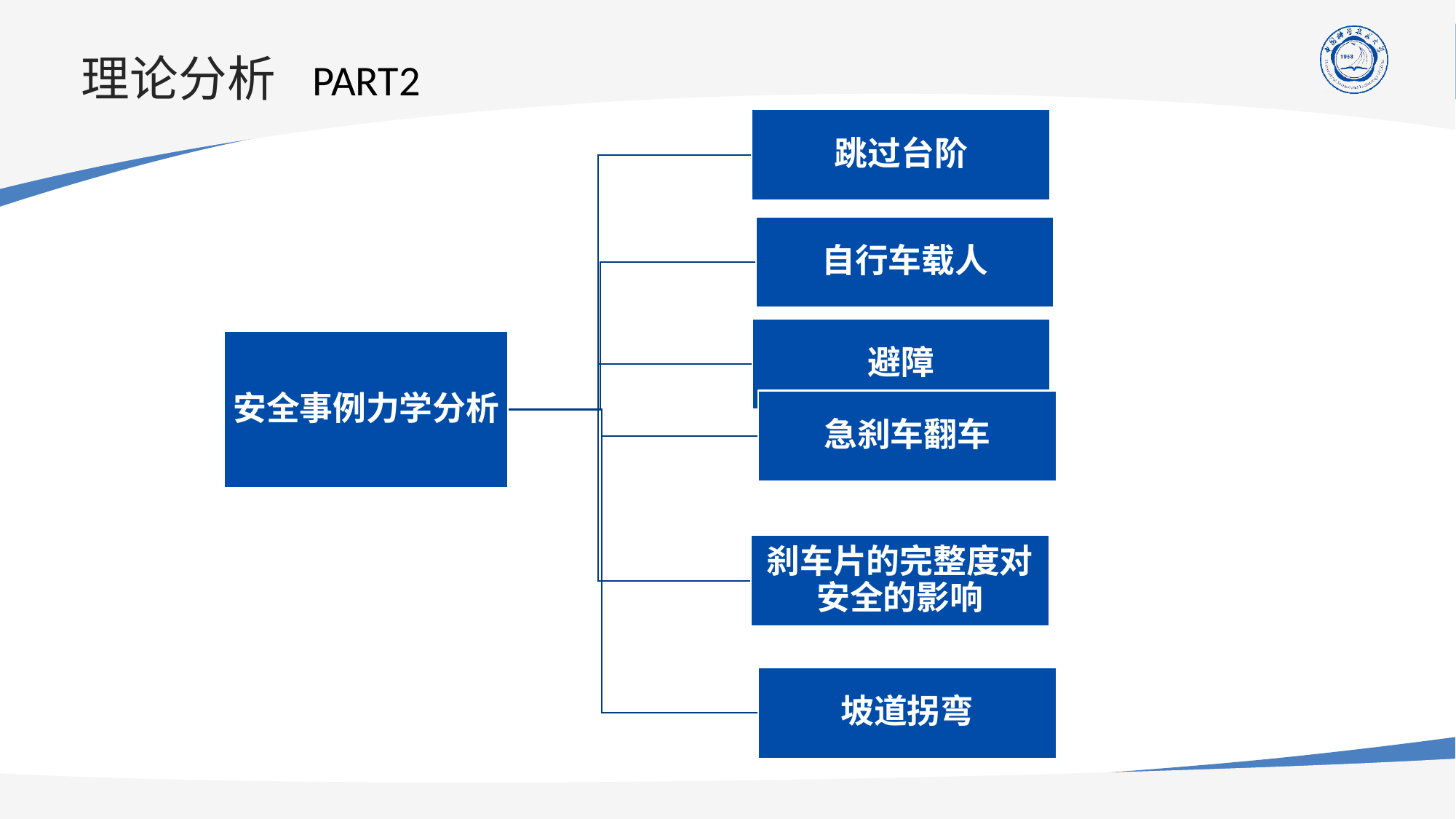

# 理论分析
PART2

安全事例力学分析
跳过台阶
自行车载人
避障
急刹车翻车
刹车片的完整度对安全的影响
坡道拐弯